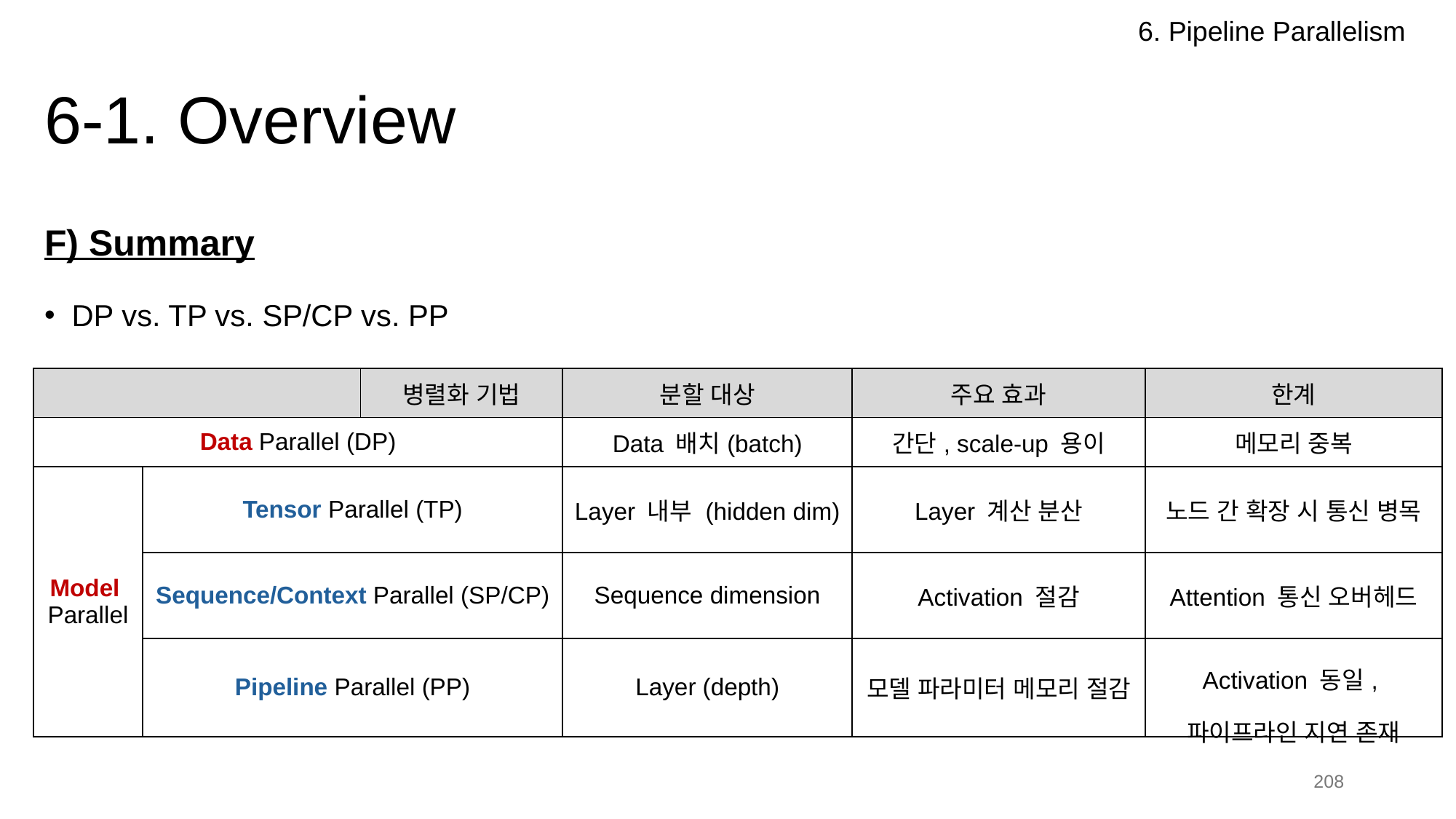

6. Pipeline Parallelism
# 6-1. Overview
F) Summary
DP vs. TP vs. SP/CP vs. PP
|  |  | 병렬화 기법 | 분할 대상 | 주요 효과 | 한계 |
| --- | --- | --- | --- | --- | --- |
| Data Parallel (DP) |  |  | Data 배치(batch) | 간단, scale-up 용이 | 메모리 중복 |
| Model Parallel | Tensor Parallel (TP) | Tensor Parallel (TP) | Layer 내부 (hidden dim) | Layer 계산 분산 | 노드 간 확장 시 통신 병목 |
|  | Sequence/Context Parallel (SP/CP) | Sequence/Context Parallel (SP/CP) | Sequence dimension | Activation 절감 | Attention 통신 오버헤드 |
|  | Pipeline Parallel (PP) | Pipeline Parallel (PP) | Layer (depth) | 모델 파라미터 메모리 절감 | Activation 동일, 파이프라인 지연 존재 |
208